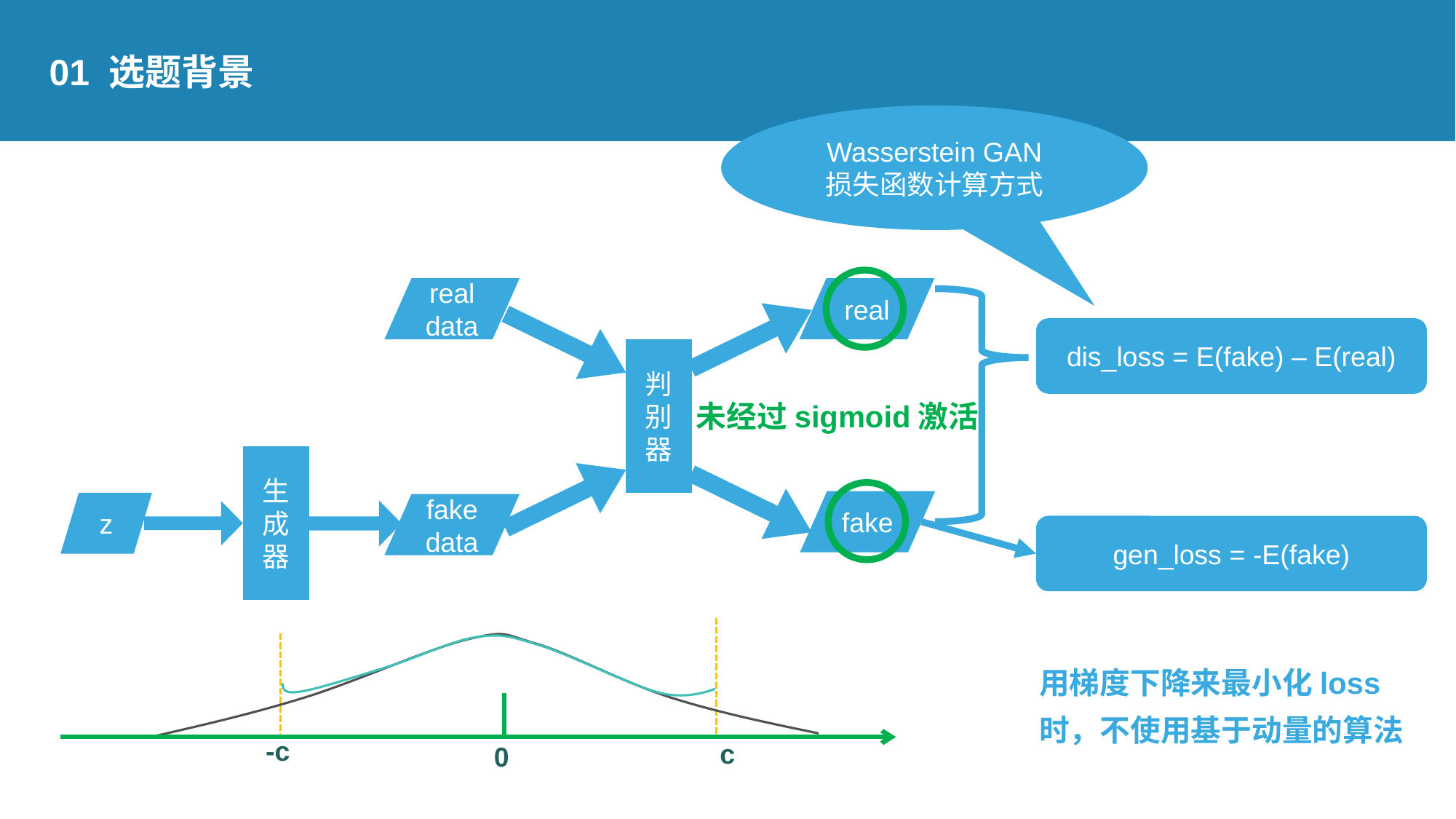

01 选题背景
Wasserstein GAN
损失函数计算方式

real data
real

判别器
生成器

fake
z
fake data

dis_loss = E(fake) – E(real)
未经过sigmoid激活

gen_loss = -E(fake)

用梯度下降来最小化loss时，不使用基于动量的算法
-c
c
0